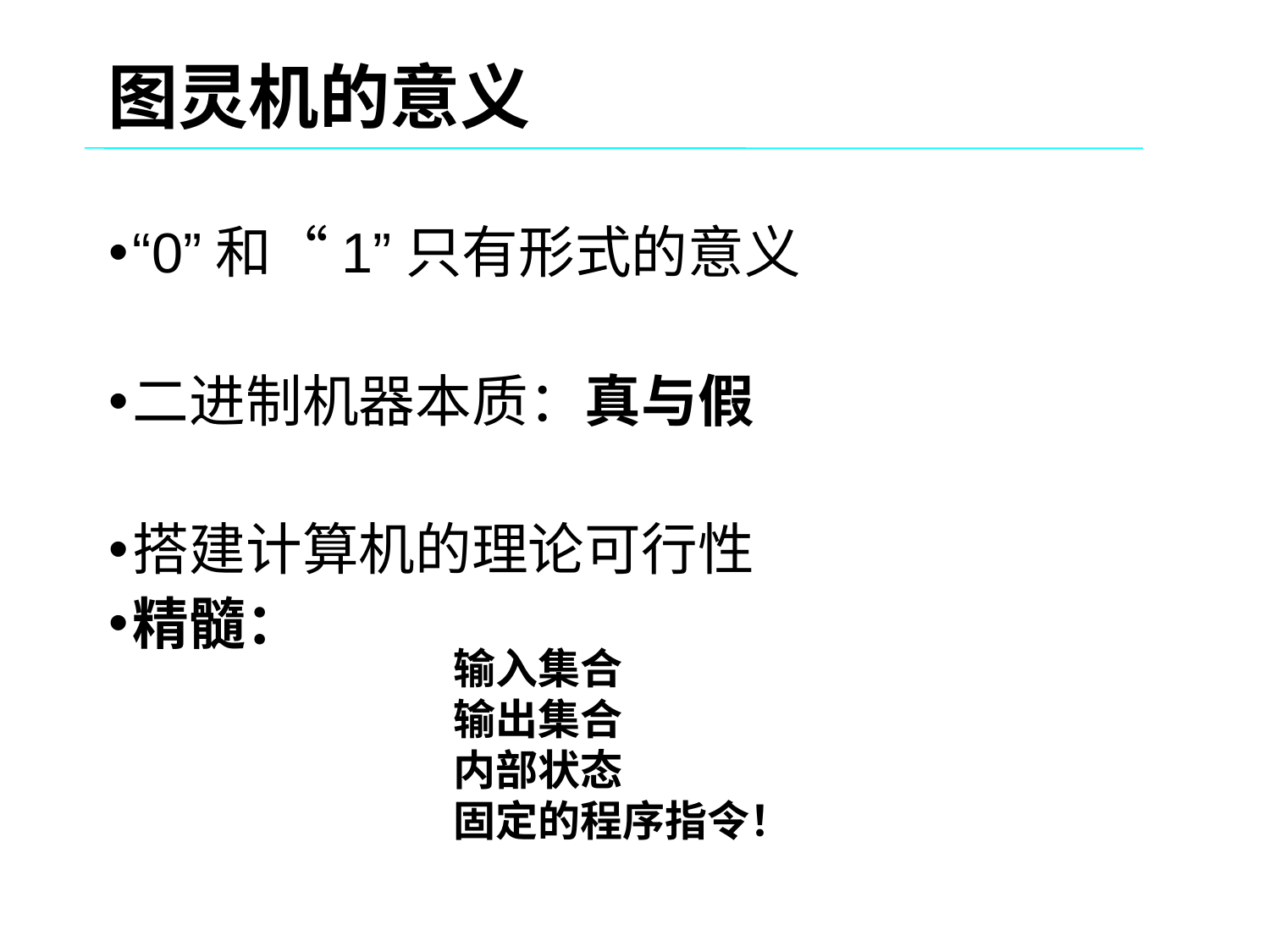

图灵机的意义

“0”和“1”只有形式的意义

二进制机器本质：真与假

搭建计算机的理论可行性
精髓：

输入集合
输出集合
内部状态
固定的程序指令！